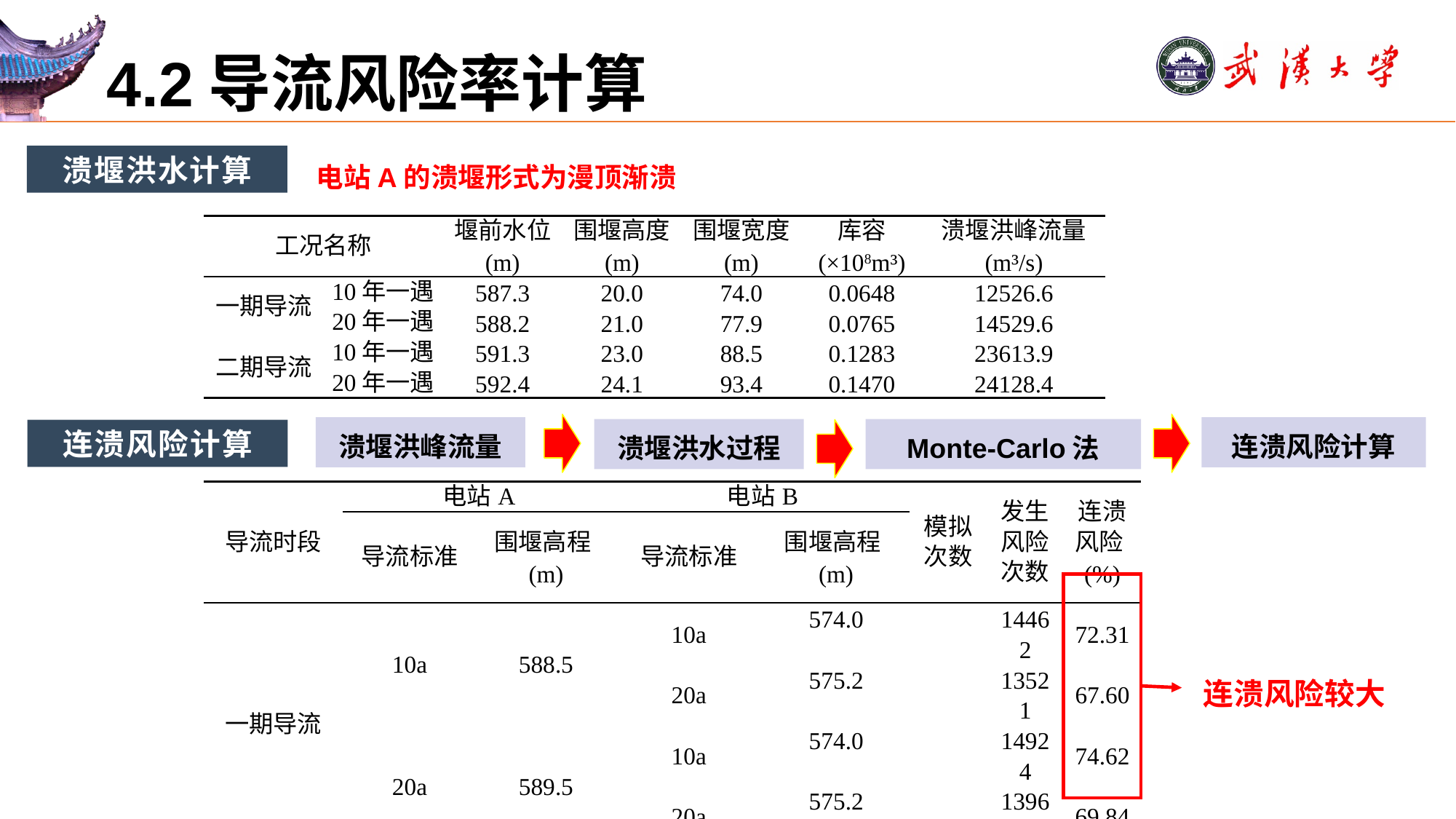

# 4.2导流风险率计算
电站A的溃堰形式为漫顶渐溃
溃堰洪水计算
| 工况名称 |  | 堰前水位 (m) | 围堰高度 (m) | 围堰宽度 (m) | 库容 (×108m³) | 溃堰洪峰流量 (m³/s) |
| --- | --- | --- | --- | --- | --- | --- |
| 一期导流 | 10年一遇 | 587.3 | 20.0 | 74.0 | 0.0648 | 12526.6 |
|  | 20年一遇 | 588.2 | 21.0 | 77.9 | 0.0765 | 14529.6 |
| 二期导流 | 10年一遇 | 591.3 | 23.0 | 88.5 | 0.1283 | 23613.9 |
|  | 20年一遇 | 592.4 | 24.1 | 93.4 | 0.1470 | 24128.4 |

溃堰洪峰流量
连溃风险计算
溃堰洪水过程
Monte-Carlo法

连溃风险计算
| 导流时段 | 电站A |  | 电站B |  | 模拟次数 | 发生风险次数 | 连溃风险(%) |
| --- | --- | --- | --- | --- | --- | --- | --- |
|  | 导流标准 | 围堰高程(m) | 导流标准 | 围堰高程(m) |  |  |  |
| 一期导流 | 10a | 588.5 | 10a | 574.0 | 20000 | 14462 | 72.31 |
|  |  |  | 20a | 575.2 |  | 13521 | 67.60 |
|  | 20a | 589.5 | 10a | 574.0 |  | 14924 | 74.62 |
|  |  |  | 20a | 575.2 |  | 13968 | 69.84 |
| 二期导流 | 10a | 593.0 | 10a | 579.0 |  | 16334 | 81.67 |
|  |  |  | 20a | 580.2 |  | 15238 | 76.19 |
|  | 20a | 594.1 | 10a | 579.0 |  | 16648 | 83.24 |
|  |  |  | 20a | 580.2 |  | 15634 | 78.17 |

连溃风险较大